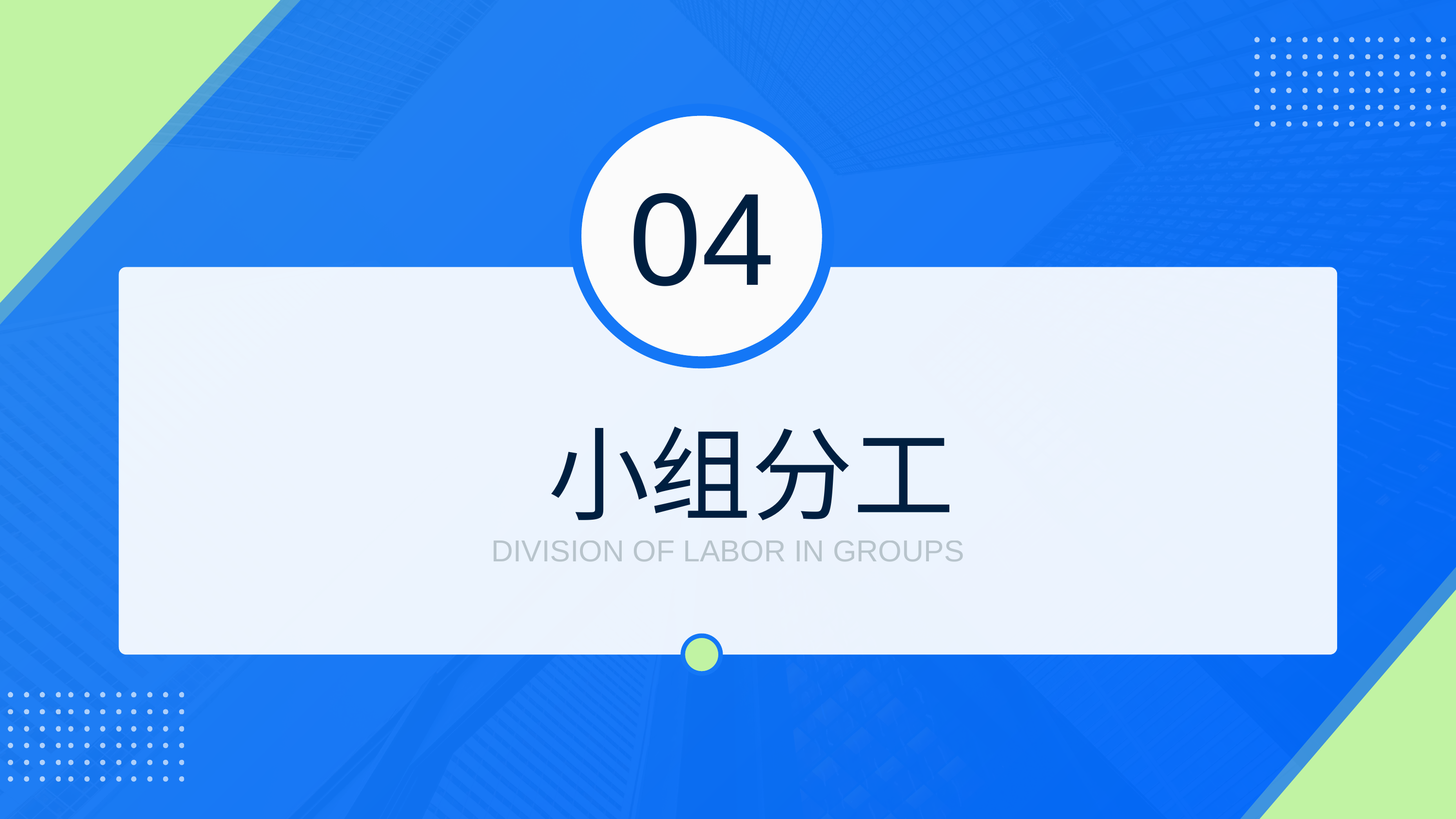

04

 小组分工
DIVISION OF LABOR IN GROUPS